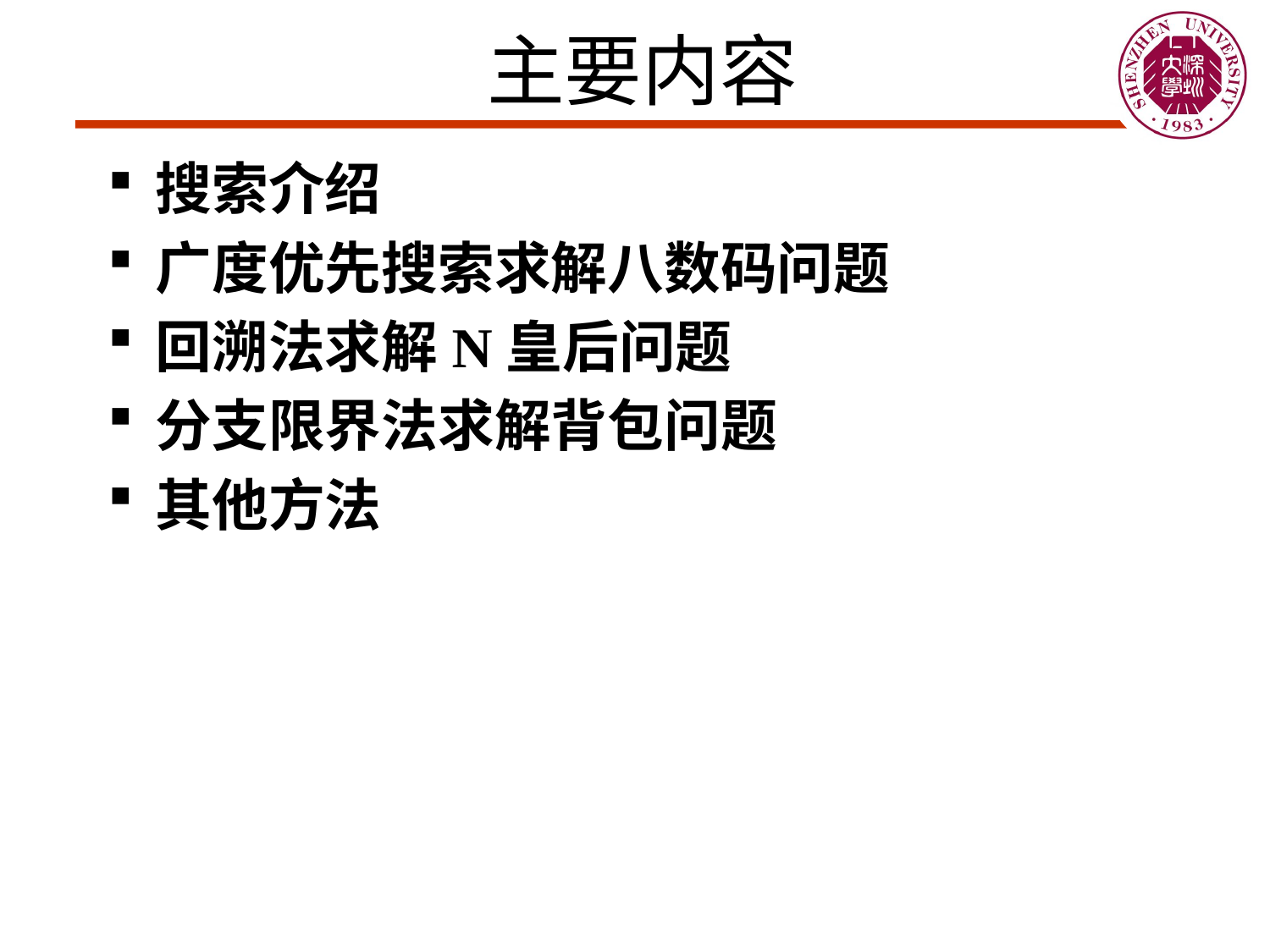

# 主要内容
搜索介绍
广度优先搜索求解八数码问题
回溯法求解N皇后问题
分支限界法求解背包问题
其他方法

2